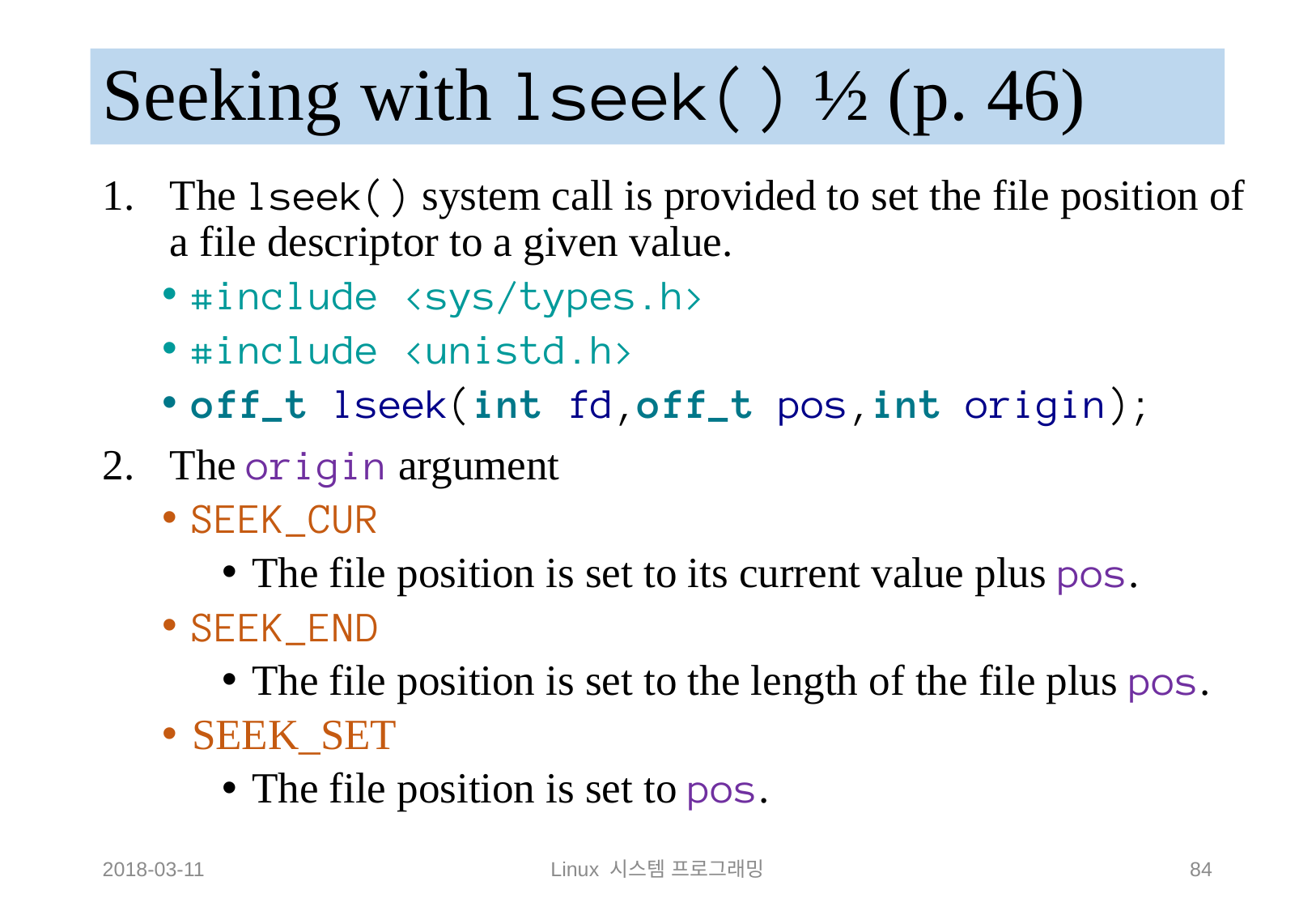

# Seeking with lseek() ½ (p. 46)
The lseek() system call is provided to set the file position of a file descriptor to a given value.
#include <sys/types.h>
#include <unistd.h>
off_t lseek(int fd,off_t pos,int origin);
The origin argument
SEEK_CUR
The file position is set to its current value plus pos.
SEEK_END
The file position is set to the length of the file plus pos.
SEEK_SET
The file position is set to pos.

2018-03-11
Linux 시스템 프로그래밍
84